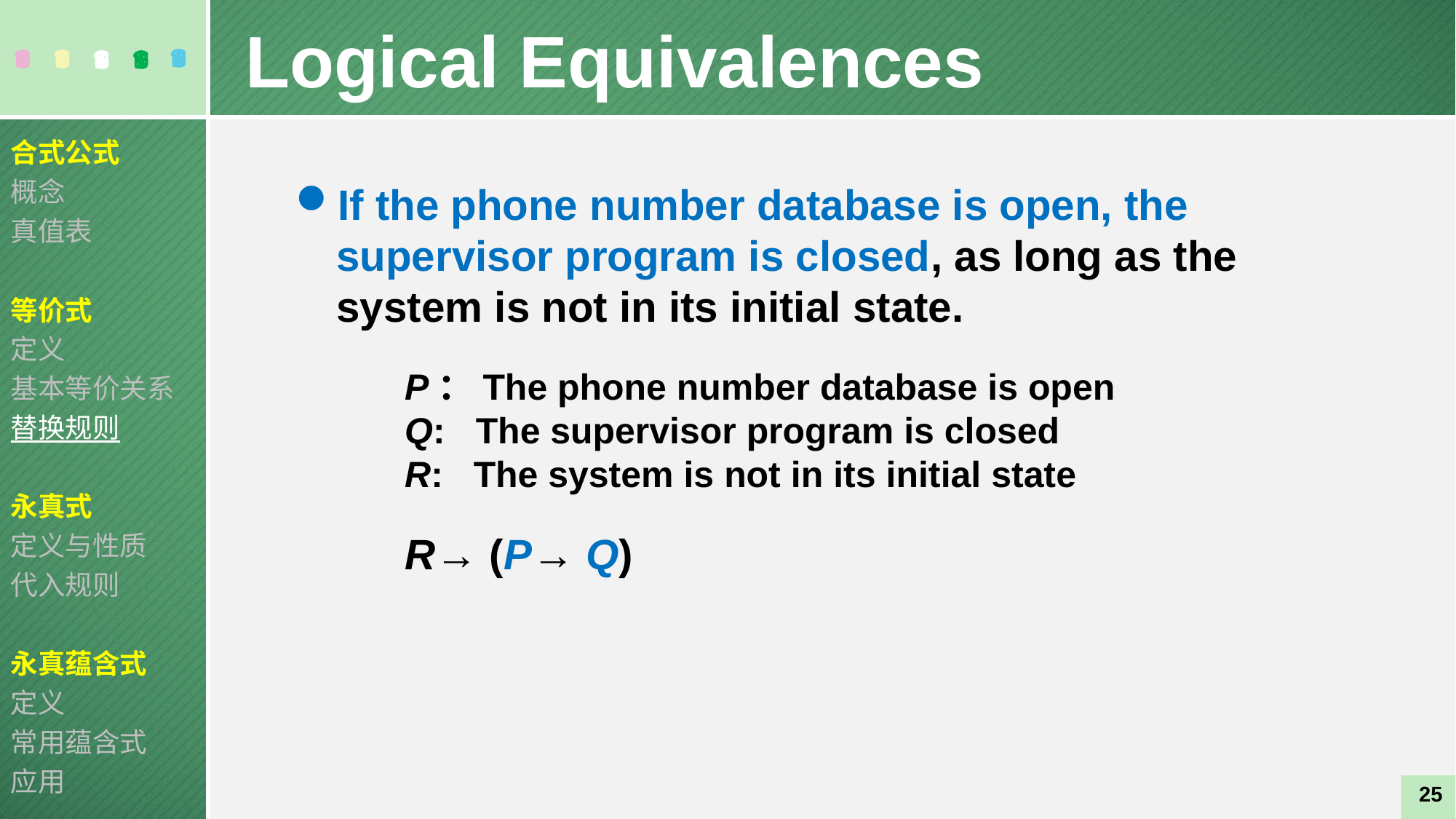

Logical Equivalences

合式公式
概念
真值表

等价式
定义
基本等价关系
替换规则

永真式
定义与性质
代入规则

永真蕴含式
定义
常用蕴含式
应用
If the phone number database is open, the supervisor program is closed, as long as the system is not in its initial state.

P：The phone number database is open
Q:   The supervisor program is closed
R:   The system is not in its initial state

R→ (P→ Q)
25